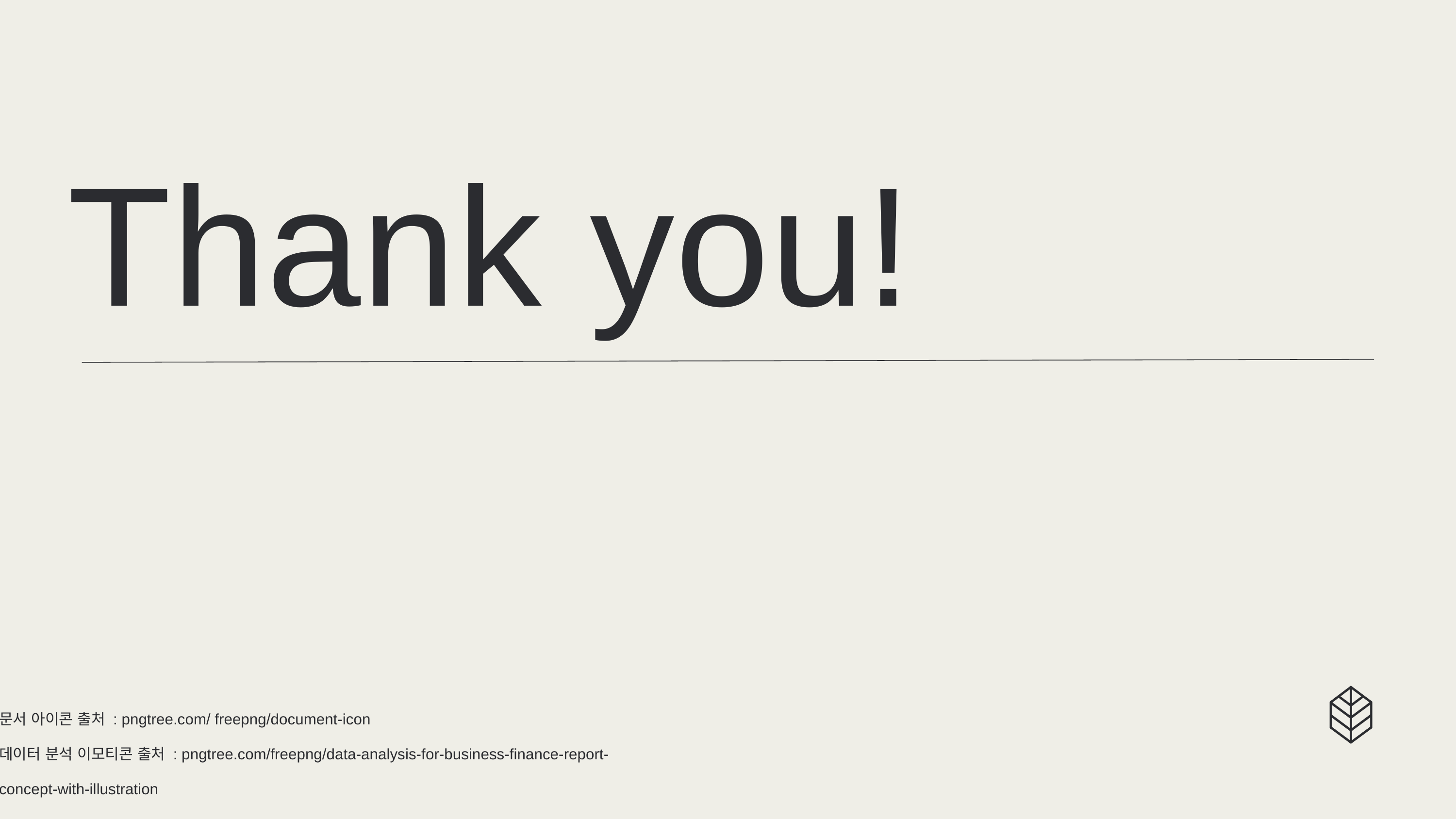

Thank you!

문서 아이콘 출처 : pngtree.com/ freepng/document-icon
데이터 분석 이모티콘 출처 : pngtree.com/freepng/data-analysis-for-business-finance-report-concept-with-illustration